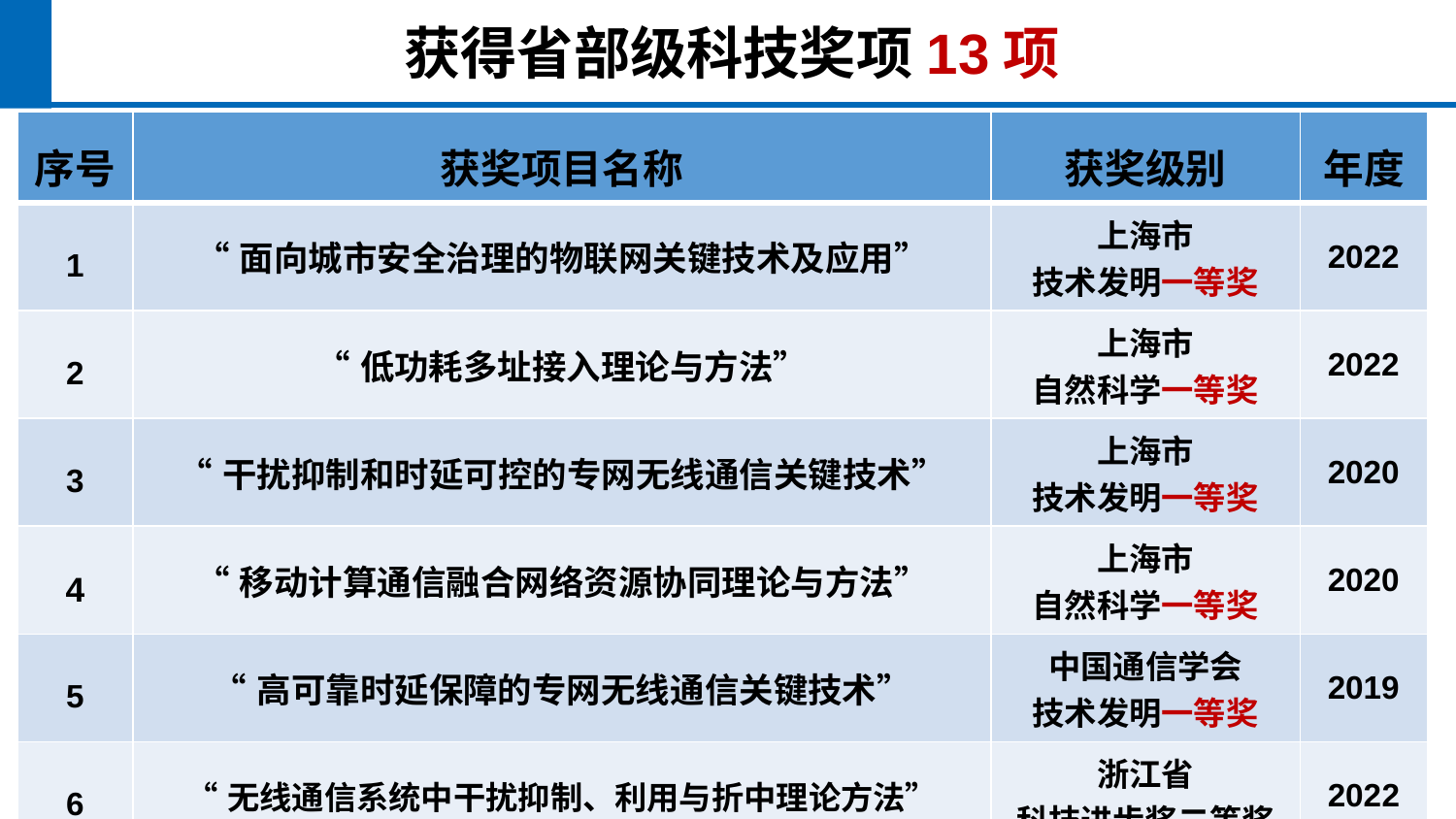

获得省部级科技奖项13项
| 序号 | 获奖项目名称 | 获奖级别 | 年度 |
| --- | --- | --- | --- |
| 1 | “面向城市安全治理的物联网关键技术及应用” | 上海市 技术发明一等奖 | 2022 |
| 2 | “低功耗多址接入理论与方法” | 上海市 自然科学一等奖 | 2022 |
| 3 | “干扰抑制和时延可控的专网无线通信关键技术” | 上海市 技术发明一等奖 | 2020 |
| 4 | “移动计算通信融合网络资源协同理论与方法” | 上海市 自然科学一等奖 | 2020 |
| 5 | “高可靠时延保障的专网无线通信关键技术” | 中国通信学会 技术发明一等奖 | 2019 |
| 6 | “无线通信系统中干扰抑制、利用与折中理论方法” | 浙江省 科技进步奖二等奖 | 2022 |
| 7 | “基于反馈信息形成预编码矩阵的方法、装置和系统” | 中国专利奖银奖 | 2022 |
26